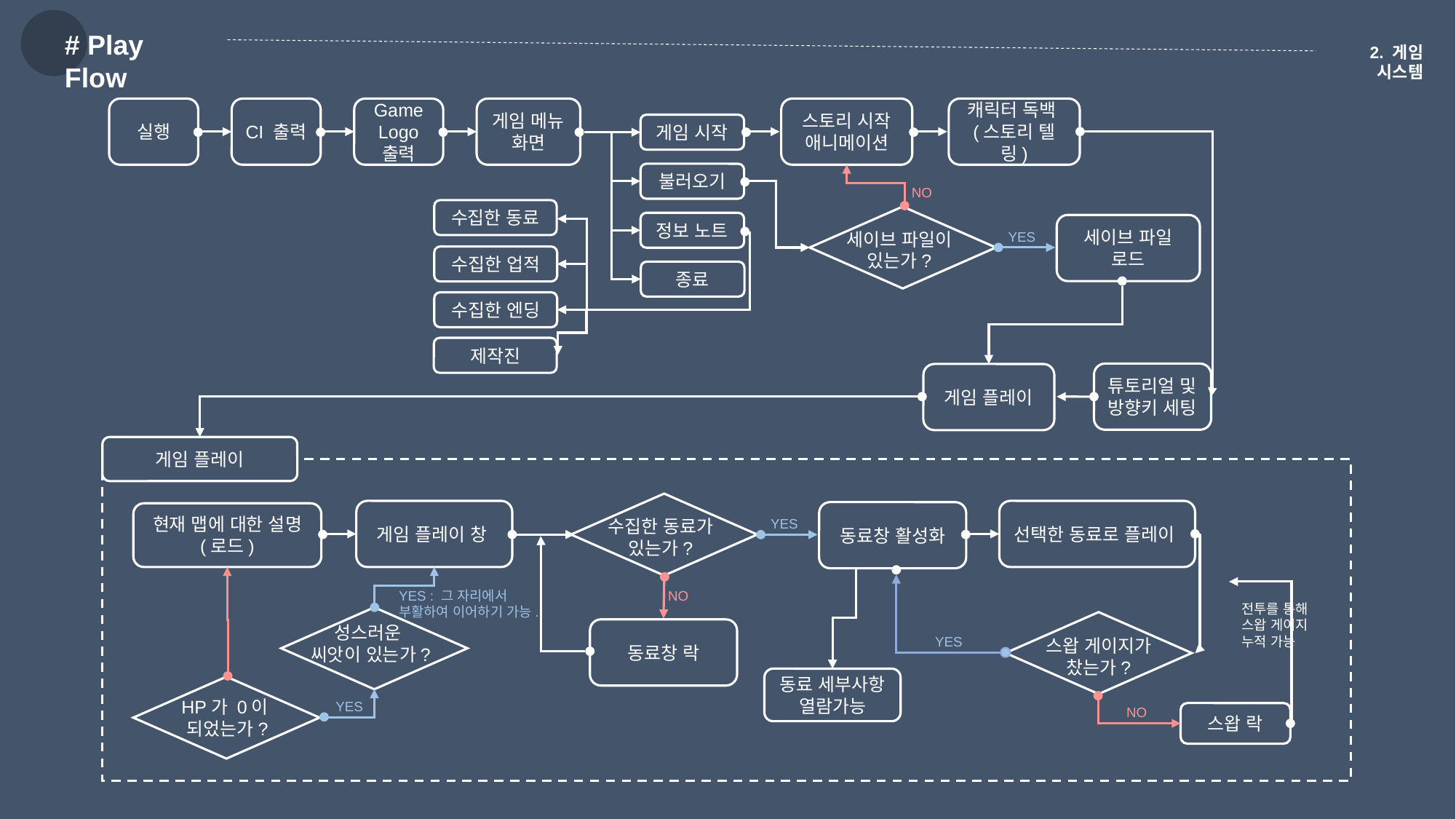

# Play Flow
2. 게임 시스템
실행
CI 출력
Game Logo 출력
게임 메뉴
화면
스토리 시작 애니메이션
캐릭터 독백
(스토리 텔링)
게임 시작

불러오기

NO
수집한 동료

정보 노트
세이브 파일 로드
세이브 파일이
있는가?
YES

수집한 업적
종료

수집한 엔딩
제작진
튜토리얼 및 방향키 세팅
게임 플레이

게임 플레이

선택한 동료로 플레이
게임 플레이 창
동료창 활성화
현재 맵에 대한 설명
(로드)
수집한 동료가
있는가?
YES

YES : 그 자리에서 부활하여 이어하기 가능.
NO
전투를 통해 스왑 게이지 누적 가능

성스러운
씨앗이 있는가?
동료창 락
YES
스왑 게이지가
찼는가?

동료 세부사항 열람가능

HP가 0이
되었는가?

YES
NO
스왑 락